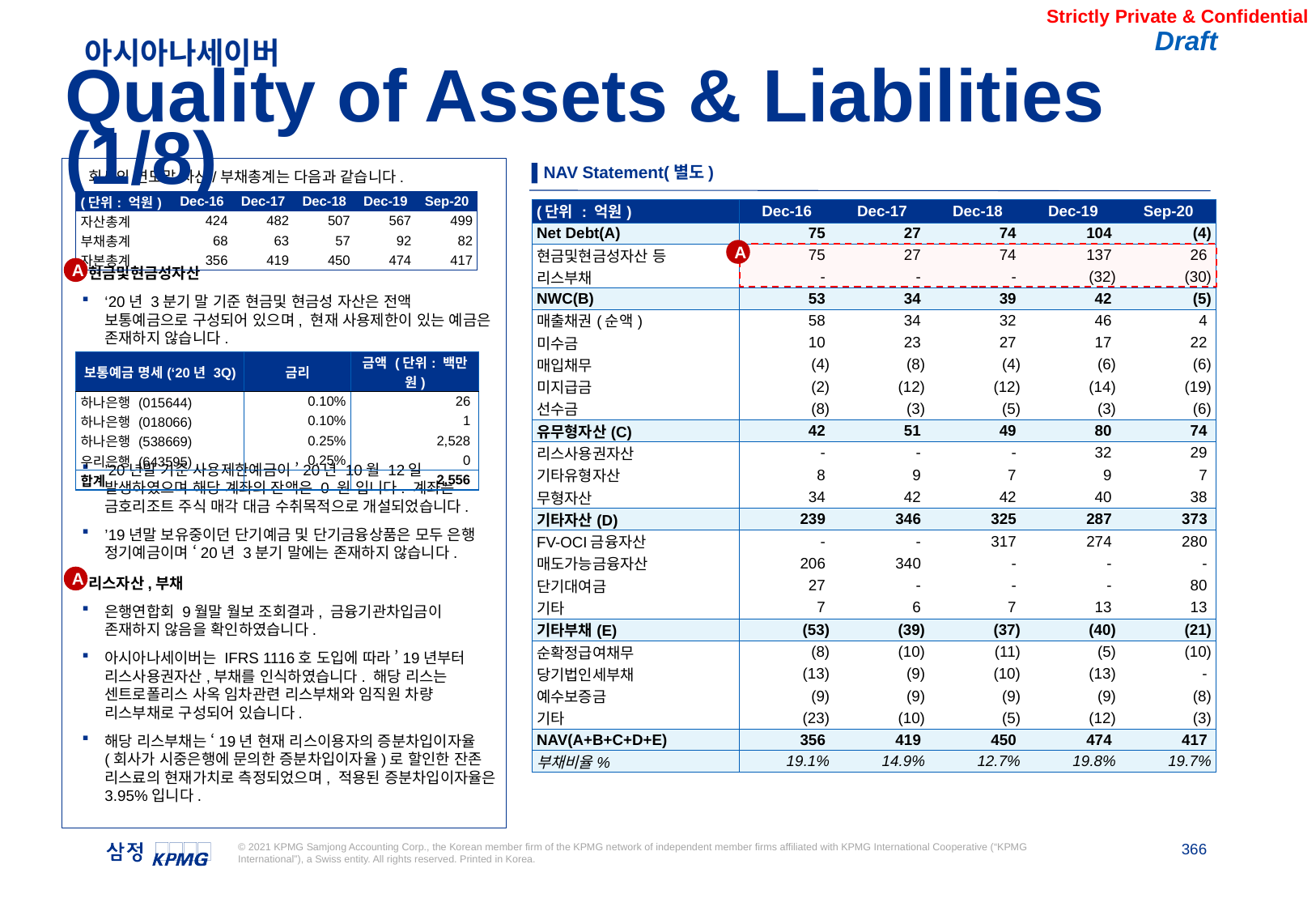

아시아나세이버
Quality of Assets & Liabilities (1/8)
▌NAV Statement(별도)

회사의 연도말 자산/부채총계는 다음과 같습니다.

현금및현금성자산
‘20년 3분기 말 기준 현금및 현금성 자산은 전액 보통예금으로 구성되어 있으며, 현재 사용제한이 있는 예금은 존재하지 않습니다.

’20년말 기준 사용제한예금이 ’20년 10월 12일 발생하였으며 해당 계좌의 잔액은 0 원 입니다. 계좌는 금호리조트 주식 매각 대금 수취목적으로 개설되었습니다.
’19년말 보유중이던 단기예금 및 단기금융상품은 모두 은행 정기예금이며 ‘20년 3분기 말에는 존재하지 않습니다.
리스자산,부채
은행연합회 9월말 월보 조회결과, 금융기관차입금이 존재하지 않음을 확인하였습니다.
아시아나세이버는 IFRS 1116호 도입에 따라 ’19년부터 리스사용권자산,부채를 인식하였습니다. 해당 리스는 센트로폴리스 사옥 임차관련 리스부채와 임직원 차량 리스부채로 구성되어 있습니다.
해당 리스부채는 ‘19년 현재 리스이용자의 증분차입이자율(회사가 시중은행에 문의한 증분차입이자율)로 할인한 잔존 리스료의 현재가치로 측정되었으며, 적용된 증분차입이자율은 3.95%입니다.

| (단위: 억원) | Dec-16 | Dec-17 | Dec-18 | Dec-19 | Sep-20 |
| --- | --- | --- | --- | --- | --- |
| 자산총계 | 424 | 482 | 507 | 567 | 499 |
| 부채총계 | 68 | 63 | 57 | 92 | 82 |
| 자본총계 | 356 | 419 | 450 | 474 | 417 |
| (단위 : 억원) | Dec-16 | Dec-17 | Dec-18 | Dec-19 | Sep-20 |
| --- | --- | --- | --- | --- | --- |
| Net Debt(A) | 75 | 27 | 74 | 104 | (4) |
| 현금및현금성자산 등 | 75 | 27 | 74 | 137 | 26 |
| 리스부채 | - | - | - | (32) | (30) |
| NWC(B) | 53 | 34 | 39 | 42 | (5) |
| 매출채권(순액) | 58 | 34 | 32 | 46 | 4 |
| 미수금 | 10 | 23 | 27 | 17 | 22 |
| 매입채무 | (4) | (8) | (4) | (6) | (6) |
| 미지급금 | (2) | (12) | (12) | (14) | (19) |
| 선수금 | (8) | (3) | (5) | (3) | (6) |
| 유무형자산(C) | 42 | 51 | 49 | 80 | 74 |
| 리스사용권자산 | - | - | - | 32 | 29 |
| 기타유형자산 | 8 | 9 | 7 | 9 | 7 |
| 무형자산 | 34 | 42 | 42 | 40 | 38 |
| 기타자산(D) | 239 | 346 | 325 | 287 | 373 |
| FV-OCI금융자산 | - | - | 317 | 274 | 280 |
| 매도가능금융자산 | 206 | 340 | - | - | - |
| 단기대여금 | 27 | - | - | - | 80 |
| 기타 | 7 | 6 | 7 | 13 | 13 |
| 기타부채(E) | (53) | (39) | (37) | (40) | (21) |
| 순확정급여채무 | (8) | (10) | (11) | (5) | (10) |
| 당기법인세부채 | (13) | (9) | (10) | (13) | - |
| 예수보증금 | (9) | (9) | (9) | (9) | (8) |
| 기타 | (23) | (10) | (5) | (12) | (3) |
| NAV(A+B+C+D+E) | 356 | 419 | 450 | 474 | 417 |
| 부채비율% | 19.1% | 14.9% | 12.7% | 19.8% | 19.7% |
A

A
| 보통예금 명세(‘20년 3Q) | 금리 | 금액 (단위: 백만원) |
| --- | --- | --- |
| 하나은행 (015644) | 0.10% | 26 |
| 하나은행 (018066) | 0.10% | 1 |
| 하나은행 (538669) | 0.25% | 2,528 |
| 우리은행 (643595) | 0.25% | 0 |
| 합계 |  | 2,556 |
A